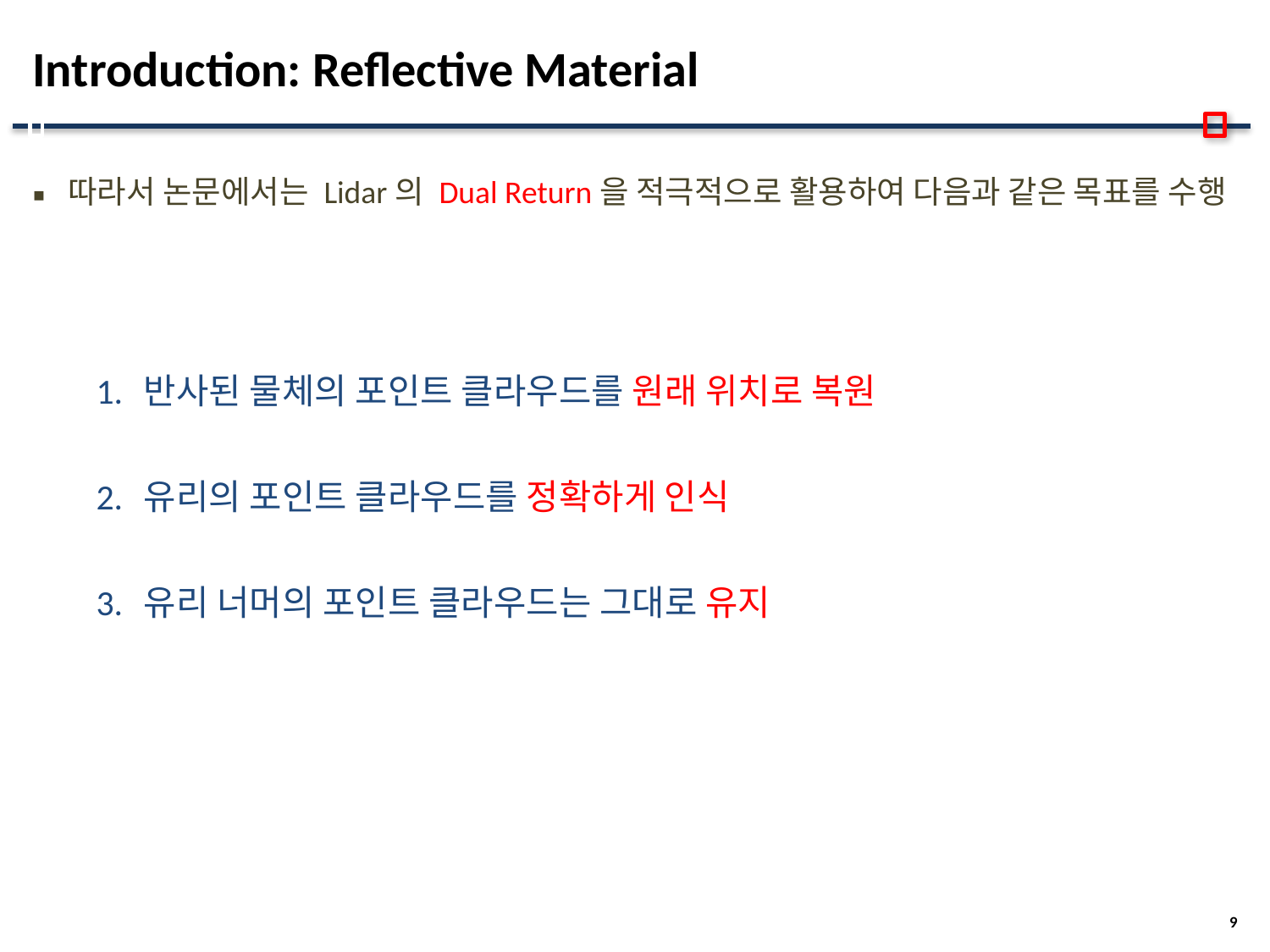

# Introduction: Reflective Material
따라서 논문에서는 Lidar의 Dual Return을 적극적으로 활용하여 다음과 같은 목표를 수행
반사된 물체의 포인트 클라우드를 원래 위치로 복원
유리의 포인트 클라우드를 정확하게 인식
유리 너머의 포인트 클라우드는 그대로 유지
9